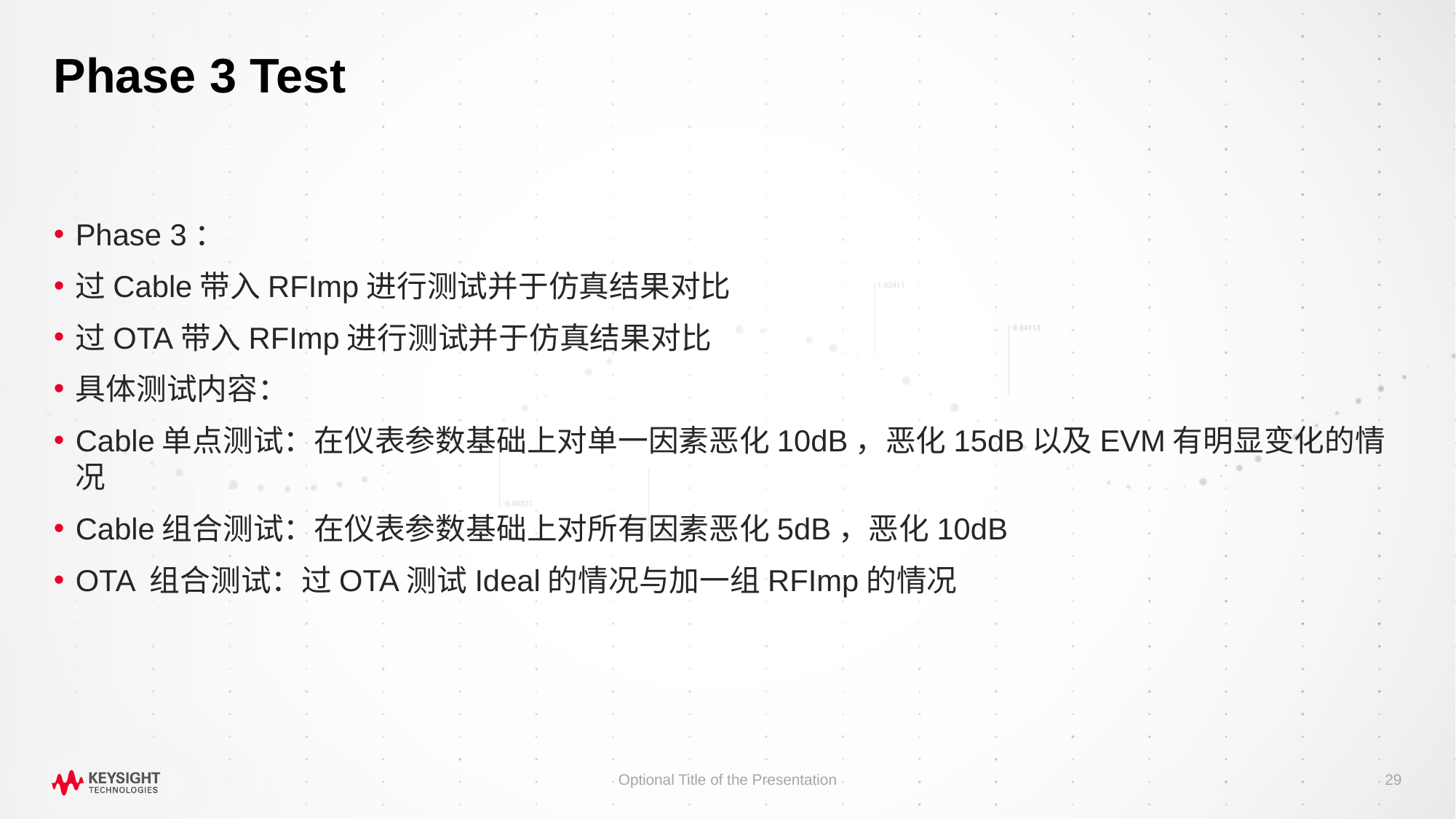

# Phase 3 Test

Phase 3：
过Cable带入RFImp进行测试并于仿真结果对比
过OTA带入RFImp进行测试并于仿真结果对比
具体测试内容：
Cable单点测试：在仪表参数基础上对单一因素恶化10dB，恶化15dB以及EVM有明显变化的情况
Cable组合测试：在仪表参数基础上对所有因素恶化5dB，恶化10dB
OTA 组合测试：过OTA测试Ideal的情况与加一组RFImp的情况
Optional Title of the Presentation